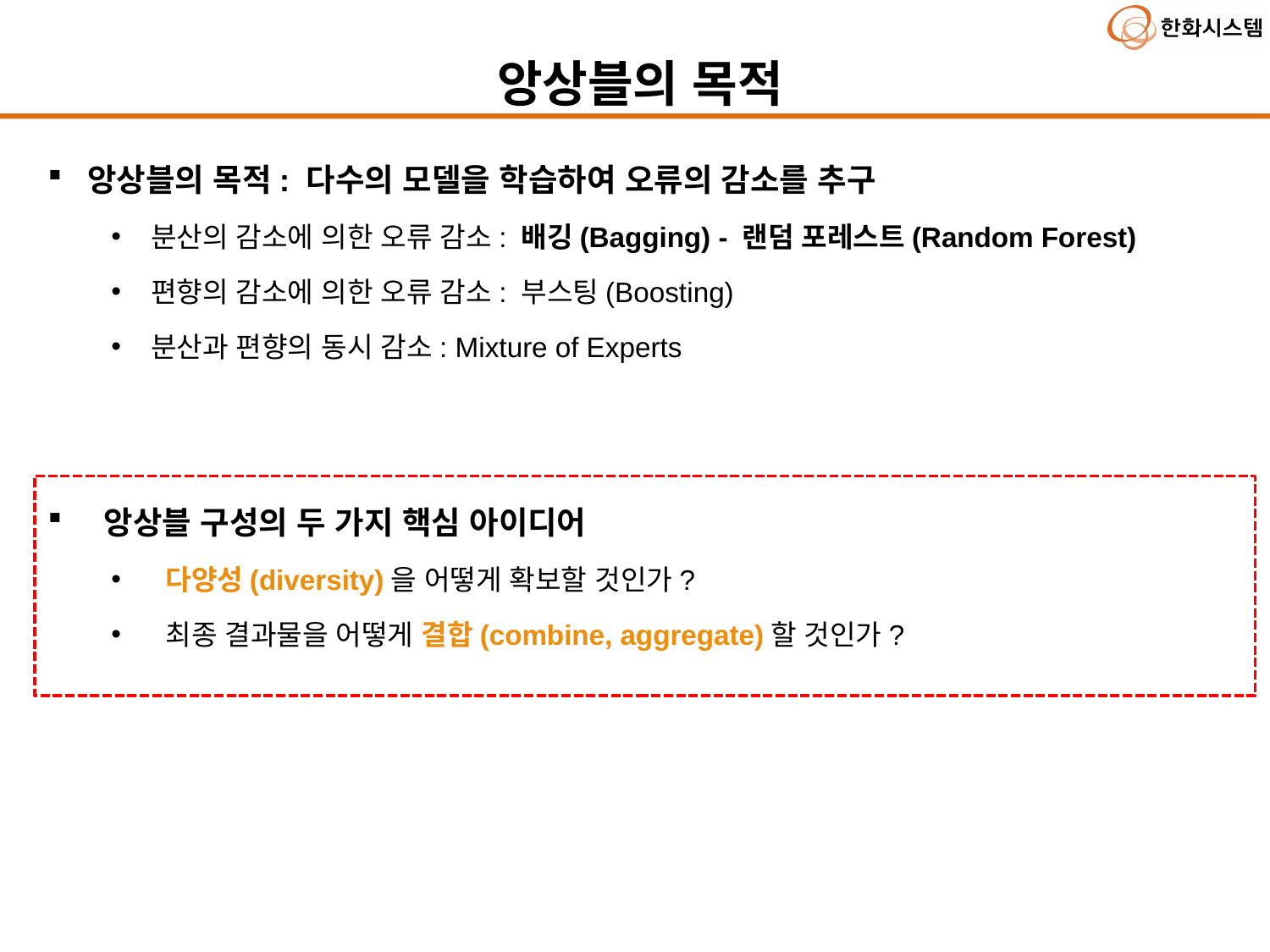

앙상블의 목적
앙상블의 목적: 다수의 모델을 학습하여 오류의 감소를 추구
분산의 감소에 의한 오류 감소: 배깅(Bagging) - 랜덤 포레스트(Random Forest)
편향의 감소에 의한 오류 감소: 부스팅(Boosting)
분산과 편향의 동시 감소: Mixture of Experts

 앙상블 구성의 두 가지 핵심 아이디어
 다양성(diversity)을 어떻게 확보할 것인가?
 최종 결과물을 어떻게 결합(combine, aggregate)할 것인가?